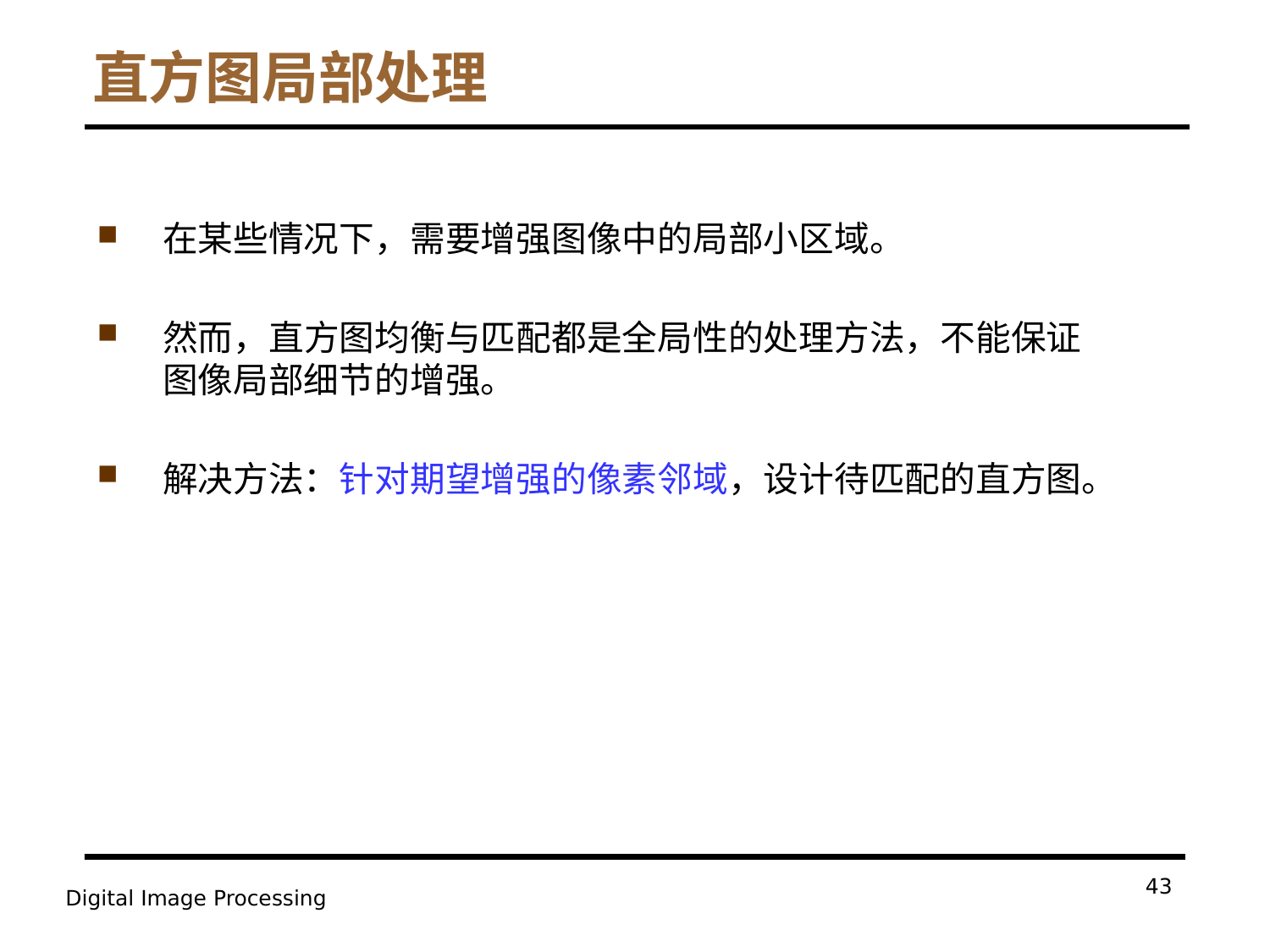

# 直方图局部处理
在某些情况下，需要增强图像中的局部小区域。

然而，直方图均衡与匹配都是全局性的处理方法，不能保证图像局部细节的增强。

解决方法：针对期望增强的像素邻域，设计待匹配的直方图。
43
Digital Image Processing